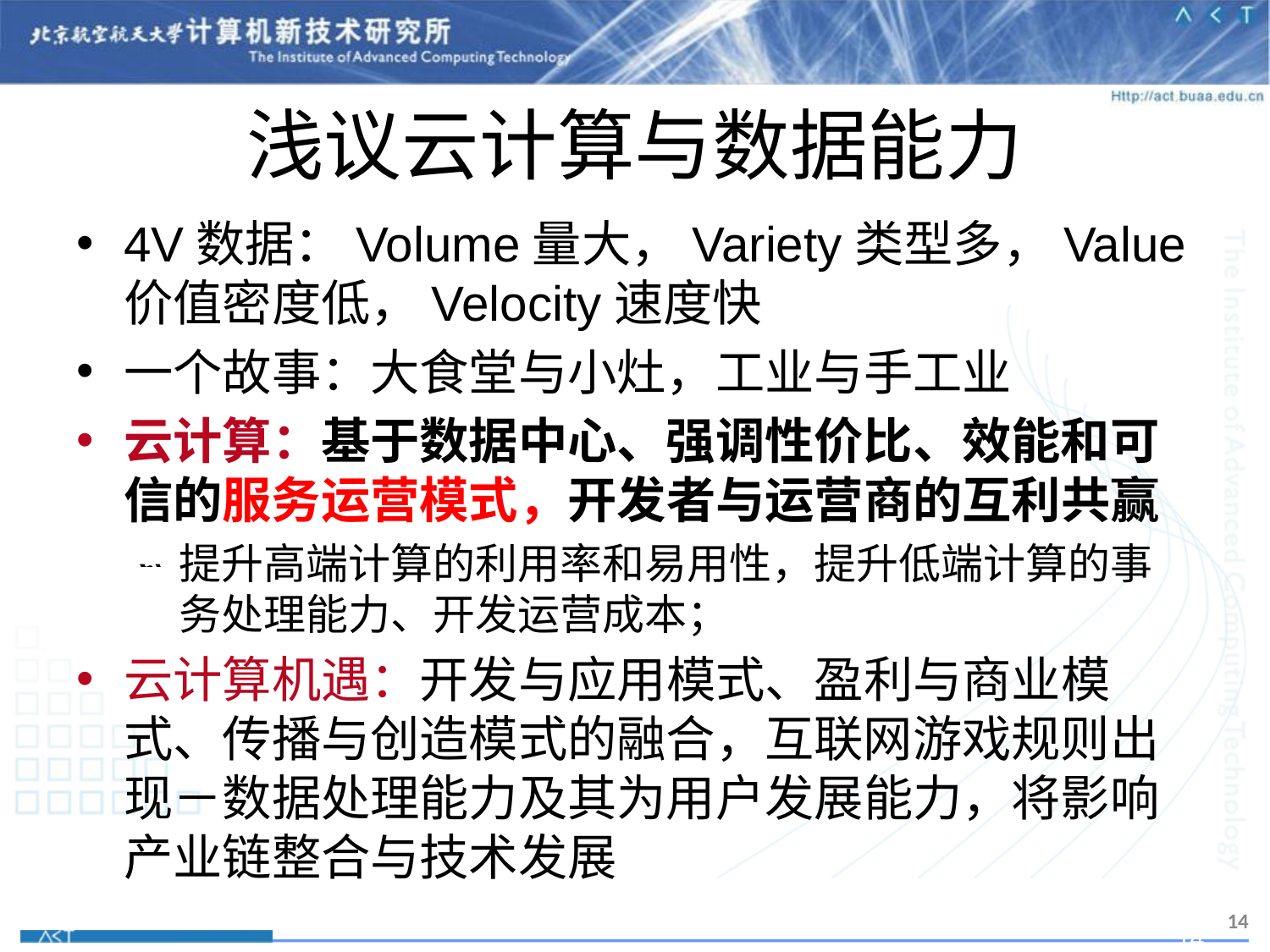

浅议云计算与数据能力
4V数据：Volume量大，Variety类型多，Value价值密度低，Velocity速度快
一个故事：大食堂与小灶，工业与手工业
云计算：基于数据中心、强调性价比、效能和可信的服务运营模式，开发者与运营商的互利共赢
提升高端计算的利用率和易用性，提升低端计算的事务处理能力、开发运营成本；
云计算机遇：开发与应用模式、盈利与商业模式、传播与创造模式的融合，互联网游戏规则出现－数据处理能力及其为用户发展能力，将影响产业链整合与技术发展
XaaS
14
14